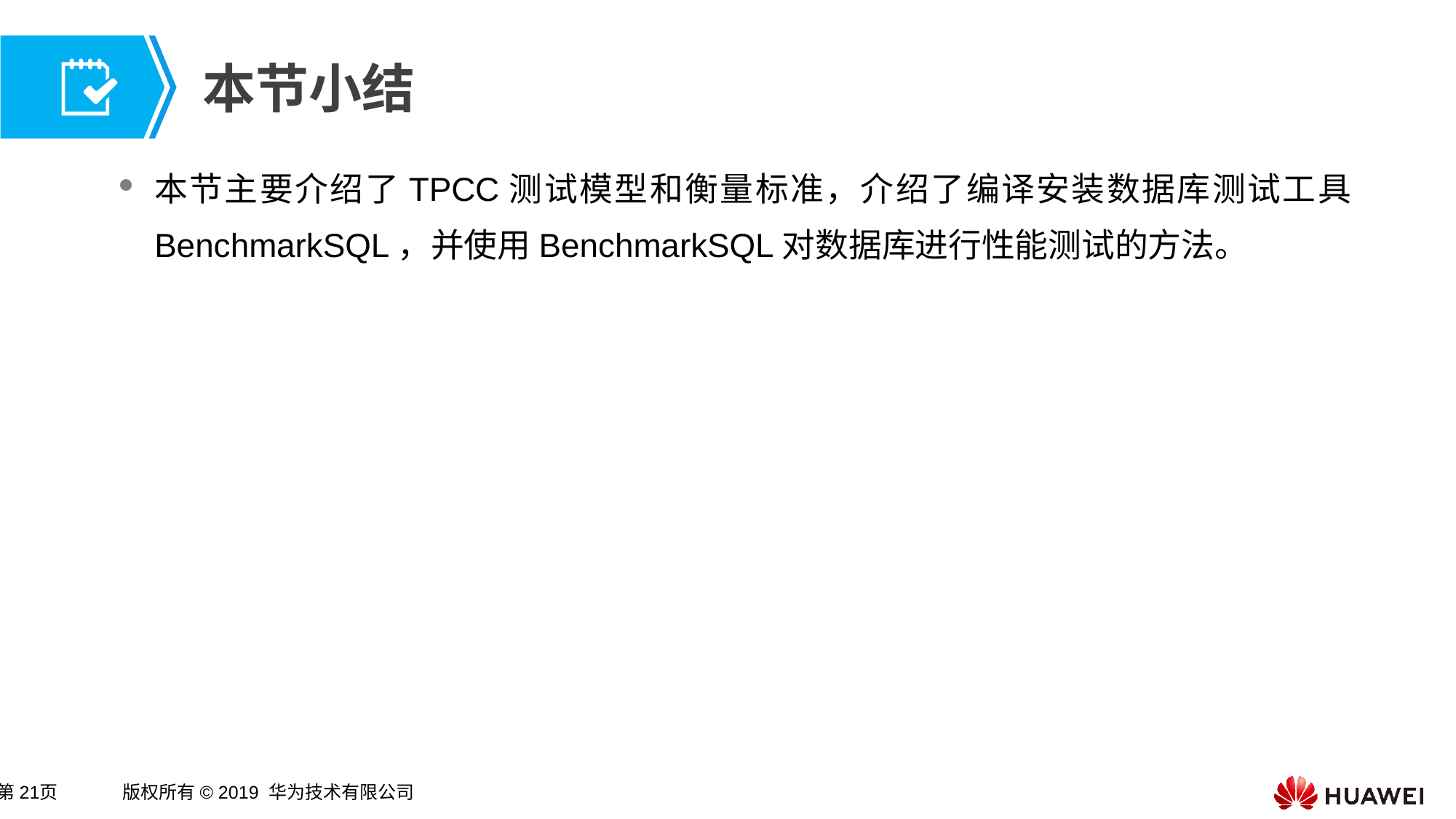

本节主要介绍了TPCC测试模型和衡量标准，介绍了编译安装数据库测试工具BenchmarkSQL，并使用BenchmarkSQL对数据库进行性能测试的方法。